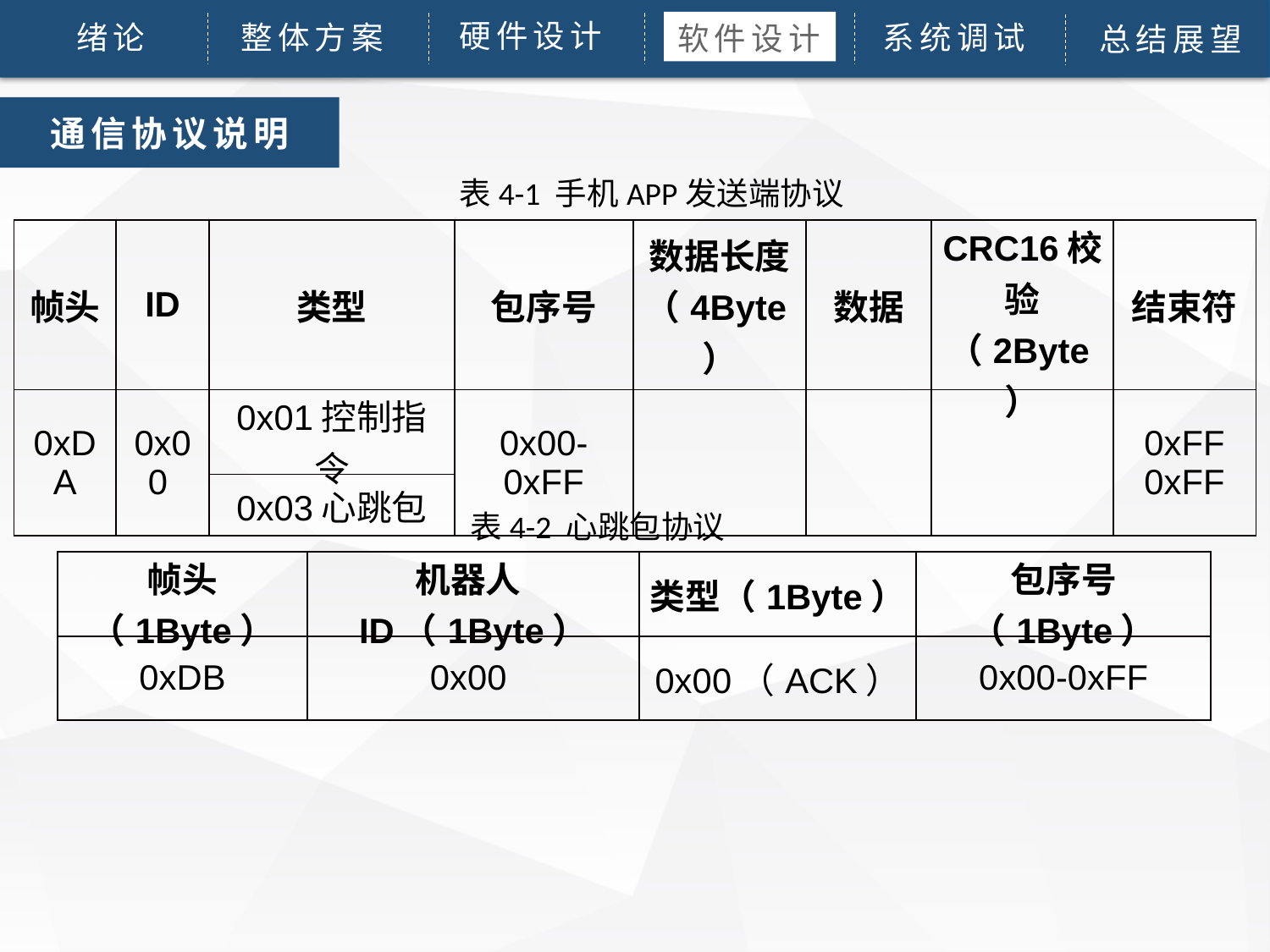

硬件设计

整体方案
系统调试
   绪论
软件设计
论文绪论
研究背景
研究方法
研究结果
问题讨论
论文总结
总结展望

通信协议说明
表4-1 手机APP发送端协议
| 帧头 | ID | 类型 | 包序号 | 数据长度（4Byte） | 数据 | CRC16校验（2Byte） | 结束符 |
| --- | --- | --- | --- | --- | --- | --- | --- |
| 0xDA | 0x00 | 0x01控制指令 | 0x00-0xFF |  |  |  | 0xFF 0xFF |
|  |  | 0x03心跳包 |  |  |  |  |  |
表4-2 心跳包协议
| 帧头（1Byte） | 机器人ID（1Byte） | 类型（1Byte） | 包序号（1Byte） |
| --- | --- | --- | --- |
| 0xDB | 0x00 | 0x00（ACK） | 0x00-0xFF |